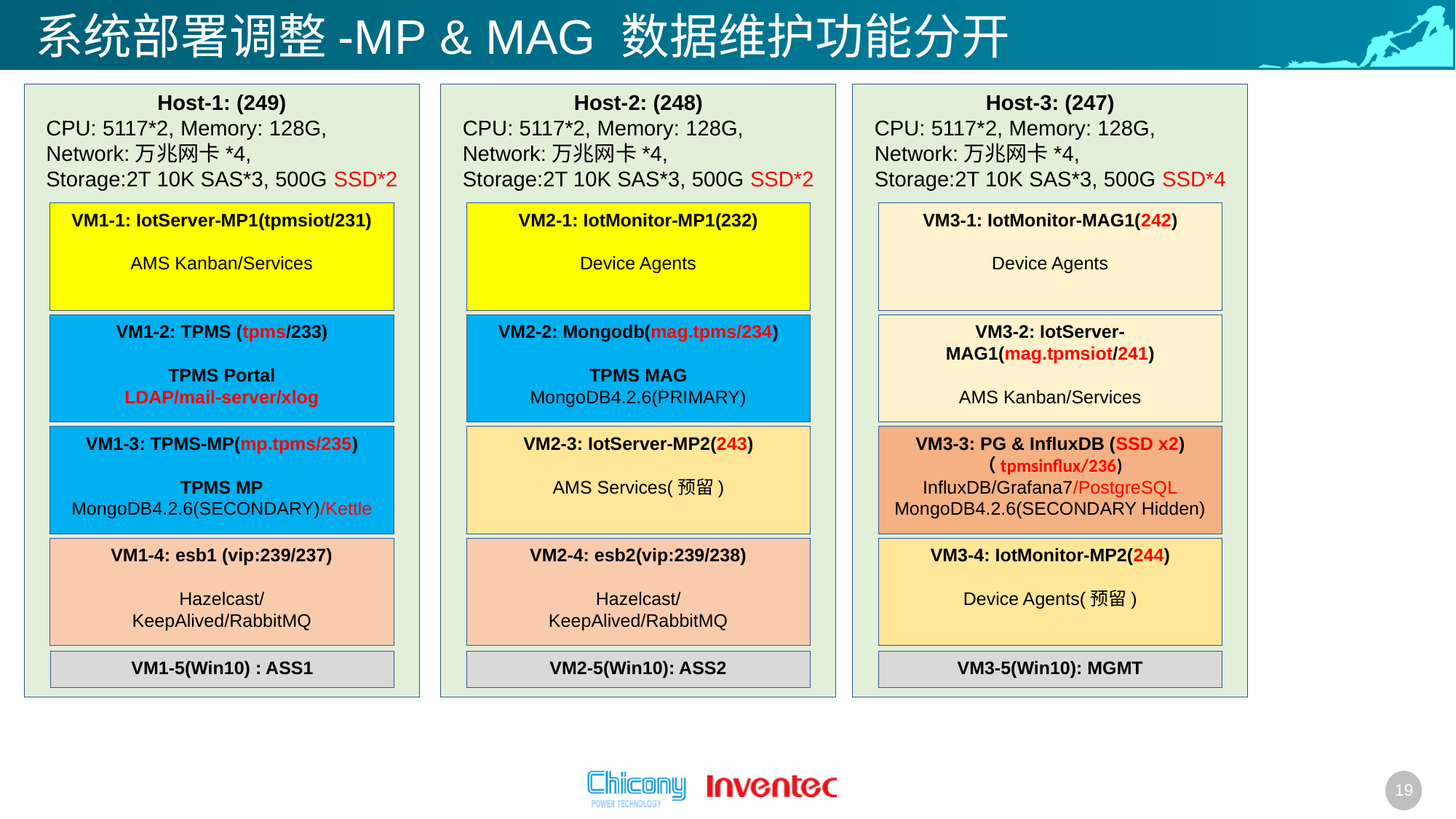

# 系统部署调整-MP & MAG 数据维护功能分开
Host-2: (248)
CPU: 5117*2, Memory: 128G,
Network:万兆网卡*4,
Storage:2T 10K SAS*3, 500G SSD*2

Host-3: (247)
CPU: 5117*2, Memory: 128G,
Network:万兆网卡*4,
Storage:2T 10K SAS*3, 500G SSD*4

Host-1: (249)
CPU: 5117*2, Memory: 128G,
Network:万兆网卡*4,
Storage:2T 10K SAS*3, 500G SSD*2
VM1-1: IotServer-MP1(tpmsiot/231)

AMS Kanban/Services

VM2-1: IotMonitor-MP1(232)

Device Agents
VM3-1: IotMonitor-MAG1(242)

Device Agents
VM1-2: TPMS (tpms/233)

TPMS Portal
LDAP/mail-server/xlog

VM2-2: Mongodb(mag.tpms/234)

TPMS MAG
MongoDB4.2.6(PRIMARY)
VM3-2: IotServer-MAG1(mag.tpmsiot/241)

AMS Kanban/Services
VM1-3: TPMS-MP(mp.tpms/235)

TPMS MP
MongoDB4.2.6(SECONDARY)/Kettle

VM2-3: IotServer-MP2(243)

AMS Services(预留)

VM3-3: PG & InfluxDB (SSD x2)
（tpmsinflux/236)
InfluxDB/Grafana7/PostgreSQL
MongoDB4.2.6(SECONDARY Hidden)
VM1-4: esb1 (vip:239/237)

Hazelcast/
KeepAlived/RabbitMQ
VM2-4: esb2(vip:239/238)

Hazelcast/
KeepAlived/RabbitMQ
VM3-4: IotMonitor-MP2(244)

Device Agents(预留)

VM1-5(Win10) : ASS1

VM2-5(Win10): ASS2

VM3-5(Win10): MGMT